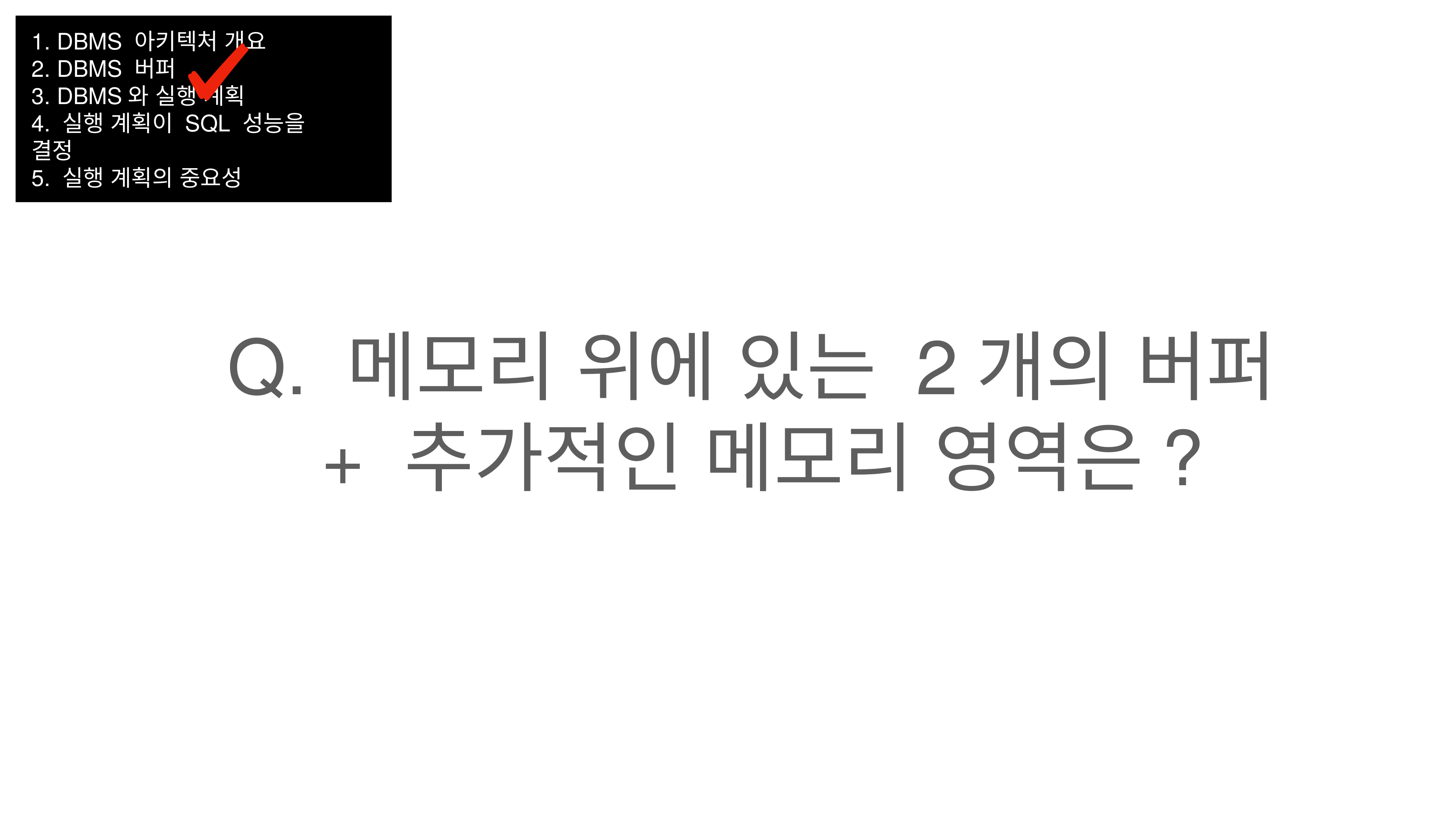

1. DBMS 아키텍처 개요
2. DBMS 버퍼
3. DBMS와 실행 계획
4. 실행 계획이 SQL 성능을 결정
5. 실행 계획의 중요성

Q. 메모리 위에 있는 2개의 버퍼
+ 추가적인 메모리 영역은?